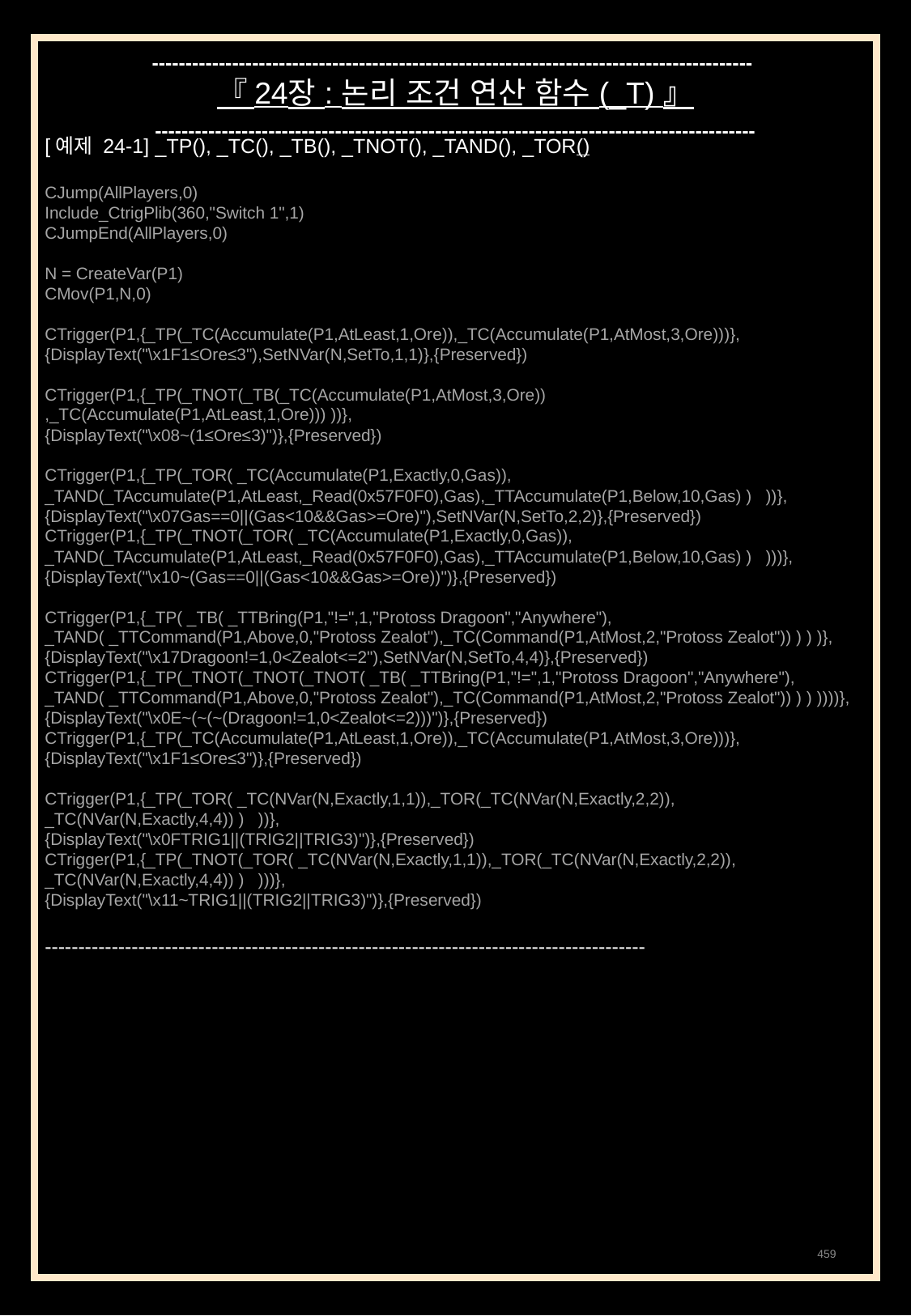

------------------------------------------------------------------------------------------
『 24장 : 논리 조건 연산 함수 (_T) 』
------------------------------------------------------------------------------------------
[예제 24-1] _TP(), _TC(), _TB(), _TNOT(), _TAND(), _TOR()

CJump(AllPlayers,0)
Include_CtrigPlib(360,"Switch 1",1)
CJumpEnd(AllPlayers,0)

N = CreateVar(P1)
CMov(P1,N,0)

CTrigger(P1,{_TP(_TC(Accumulate(P1,AtLeast,1,Ore)),_TC(Accumulate(P1,AtMost,3,Ore)))},
{DisplayText("\x1F1≤Ore≤3"),SetNVar(N,SetTo,1,1)},{Preserved})

CTrigger(P1,{_TP(_TNOT(_TB(_TC(Accumulate(P1,AtMost,3,Ore))
,_TC(Accumulate(P1,AtLeast,1,Ore))) ))},
{DisplayText("\x08~(1≤Ore≤3)")},{Preserved})

CTrigger(P1,{_TP(_TOR( _TC(Accumulate(P1,Exactly,0,Gas)),
_TAND(_TAccumulate(P1,AtLeast,_Read(0x57F0F0),Gas),_TTAccumulate(P1,Below,10,Gas) )   ))},
{DisplayText("\x07Gas==0||(Gas<10&&Gas>=Ore)"),SetNVar(N,SetTo,2,2)},{Preserved})
CTrigger(P1,{_TP(_TNOT(_TOR( _TC(Accumulate(P1,Exactly,0,Gas)),
_TAND(_TAccumulate(P1,AtLeast,_Read(0x57F0F0),Gas),_TTAccumulate(P1,Below,10,Gas) )   )))},
{DisplayText("\x10~(Gas==0||(Gas<10&&Gas>=Ore))")},{Preserved})

CTrigger(P1,{_TP( _TB( _TTBring(P1,"!=",1,"Protoss Dragoon","Anywhere"),
_TAND( _TTCommand(P1,Above,0,"Protoss Zealot"),_TC(Command(P1,AtMost,2,"Protoss Zealot")) ) ) )},
{DisplayText("\x17Dragoon!=1,0<Zealot<=2"),SetNVar(N,SetTo,4,4)},{Preserved})
CTrigger(P1,{_TP(_TNOT(_TNOT(_TNOT( _TB( _TTBring(P1,"!=",1,"Protoss Dragoon","Anywhere"),
_TAND( _TTCommand(P1,Above,0,"Protoss Zealot"),_TC(Command(P1,AtMost,2,"Protoss Zealot")) ) ) ))))},
{DisplayText("\x0E~(~(~(Dragoon!=1,0<Zealot<=2)))")},{Preserved})
CTrigger(P1,{_TP(_TC(Accumulate(P1,AtLeast,1,Ore)),_TC(Accumulate(P1,AtMost,3,Ore)))},
{DisplayText("\x1F1≤Ore≤3")},{Preserved})

CTrigger(P1,{_TP(_TOR( _TC(NVar(N,Exactly,1,1)),_TOR(_TC(NVar(N,Exactly,2,2)),
_TC(NVar(N,Exactly,4,4)) )   ))},
{DisplayText("\x0FTRIG1||(TRIG2||TRIG3)")},{Preserved})
CTrigger(P1,{_TP(_TNOT(_TOR( _TC(NVar(N,Exactly,1,1)),_TOR(_TC(NVar(N,Exactly,2,2)),
_TC(NVar(N,Exactly,4,4)) )   )))},
{DisplayText("\x11~TRIG1||(TRIG2||TRIG3)")},{Preserved})

------------------------------------------------------------------------------------------
459